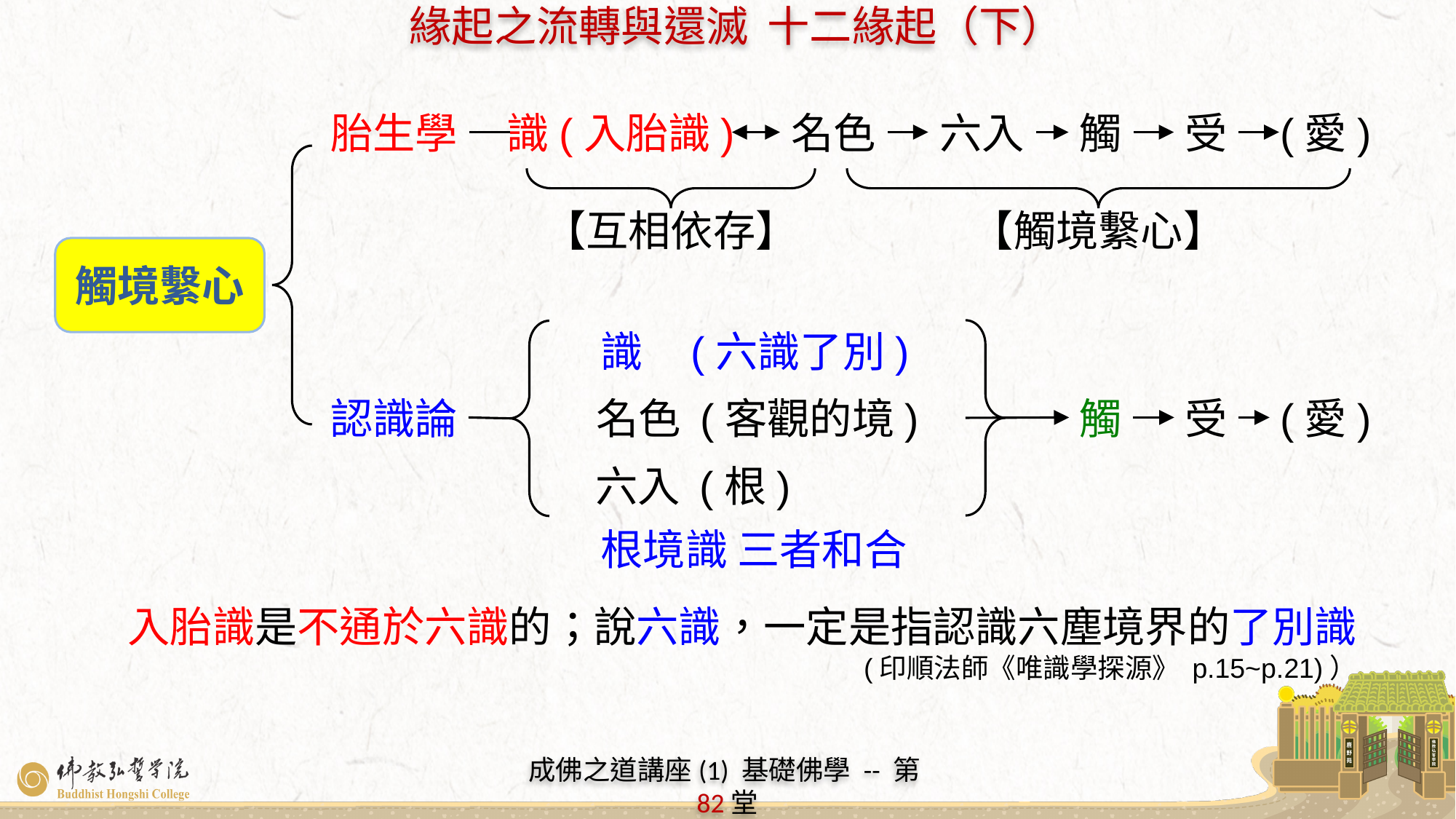

胎生學
識(入胎識)
名色
六入
觸
受
(愛)

【互相依存】

【觸境繫心】

觸境繫心
識    (六識了別)
名色 (客觀的境)
六入 (根)

根境識 三者和合
認識論
觸
受
(愛)
入胎識是不通於六識的；說六識，一定是指認識六塵境界的了別識
(印順法師《唯識學探源》 p.15~p.21)）